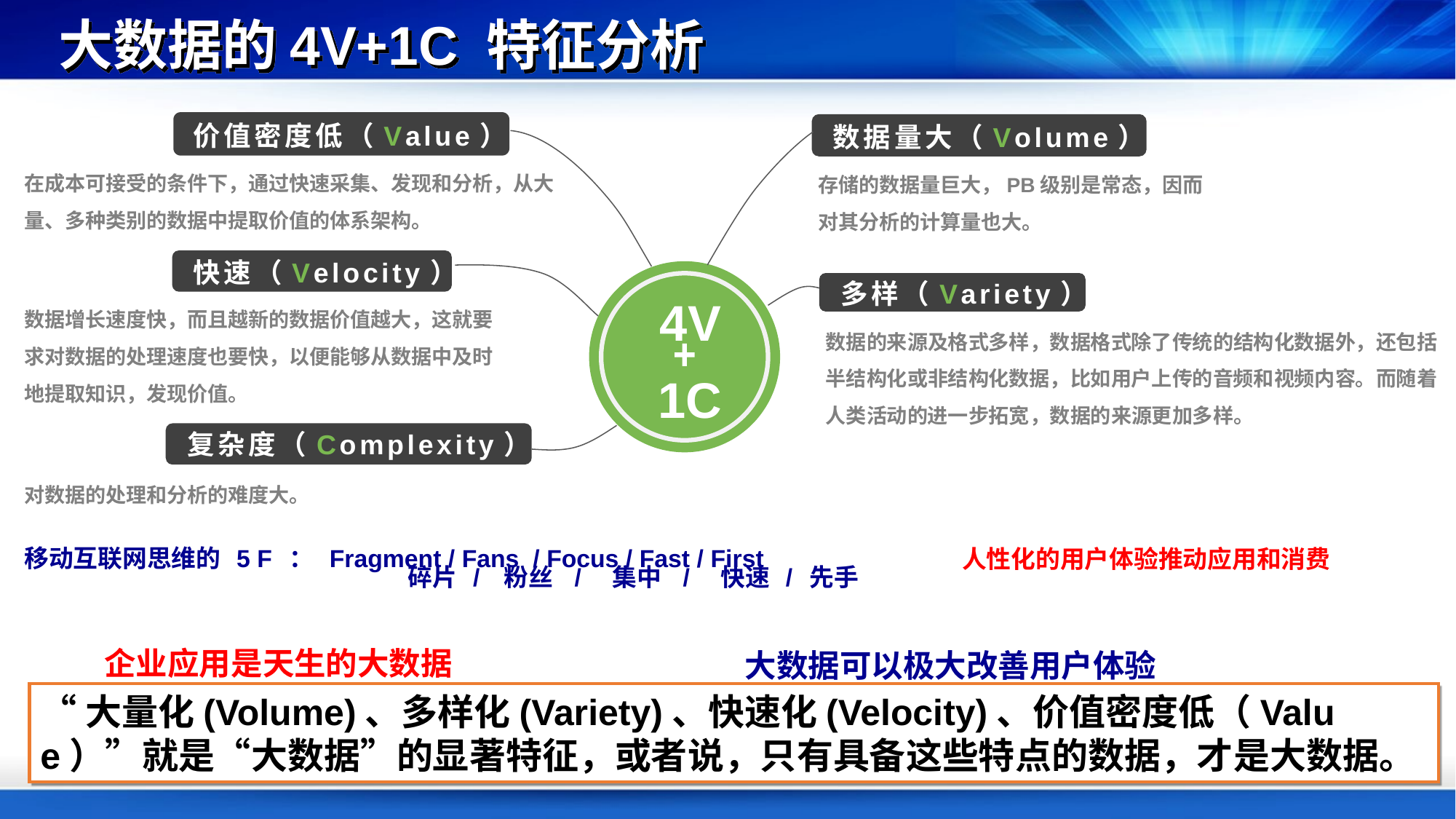

大数据的4V+1C 特征分析

价值密度低（Value）

数据量大（Volume）
存储的数据量巨大，PB级别是常态，因而对其分析的计算量也大。

在成本可接受的条件下，通过快速采集、发现和分析，从大量、多种类别的数据中提取价值的体系架构。
快速（Velocity）

多样（Variety）

4V

数据增长速度快，而且越新的数据价值越大，这就要求对数据的处理速度也要快，以便能够从数据中及时地提取知识，发现价值。
数据的来源及格式多样，数据格式除了传统的结构化数据外，还包括半结构化或非结构化数据，比如用户上传的音频和视频内容。而随着人类活动的进一步拓宽，数据的来源更加多样。

1C
复杂度（Complexity）

对数据的处理和分析的难度大。
移动互联网思维的 5 F ： Fragment / Fans  / Focus / Fast / First
人性化的用户体验推动应用和消费
     碎片 /  粉丝  /   集中  /   快速 / 先手
企业应用是天生的大数据
大数据可以极大改善用户体验
“大量化(Volume)、多样化(Variety)、快速化(Velocity)、价值密度低（Value）”就是“大数据”的显著特征，或者说，只有具备这些特点的数据，才是大数据。